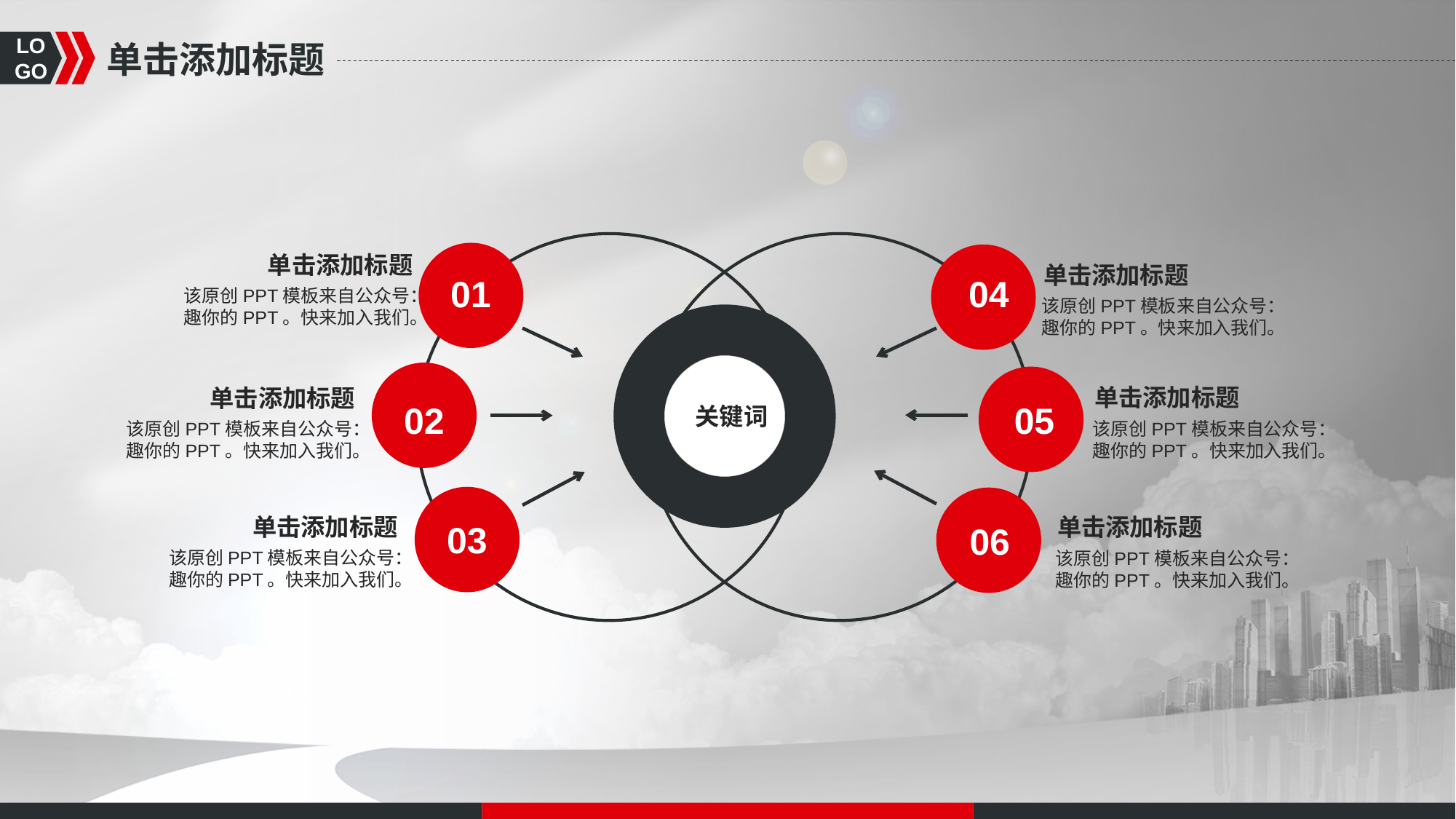

延迟符
单击添加标题

单击添加标题

单击添加标题
04
01
该原创PPT模板来自公众号：趣你的PPT。快来加入我们。
该原创PPT模板来自公众号：趣你的PPT。快来加入我们。

单击添加标题
单击添加标题
关键词
02
05
该原创PPT模板来自公众号：趣你的PPT。快来加入我们。
该原创PPT模板来自公众号：趣你的PPT。快来加入我们。

单击添加标题
单击添加标题
03
06
该原创PPT模板来自公众号：趣你的PPT。快来加入我们。
该原创PPT模板来自公众号：趣你的PPT。快来加入我们。